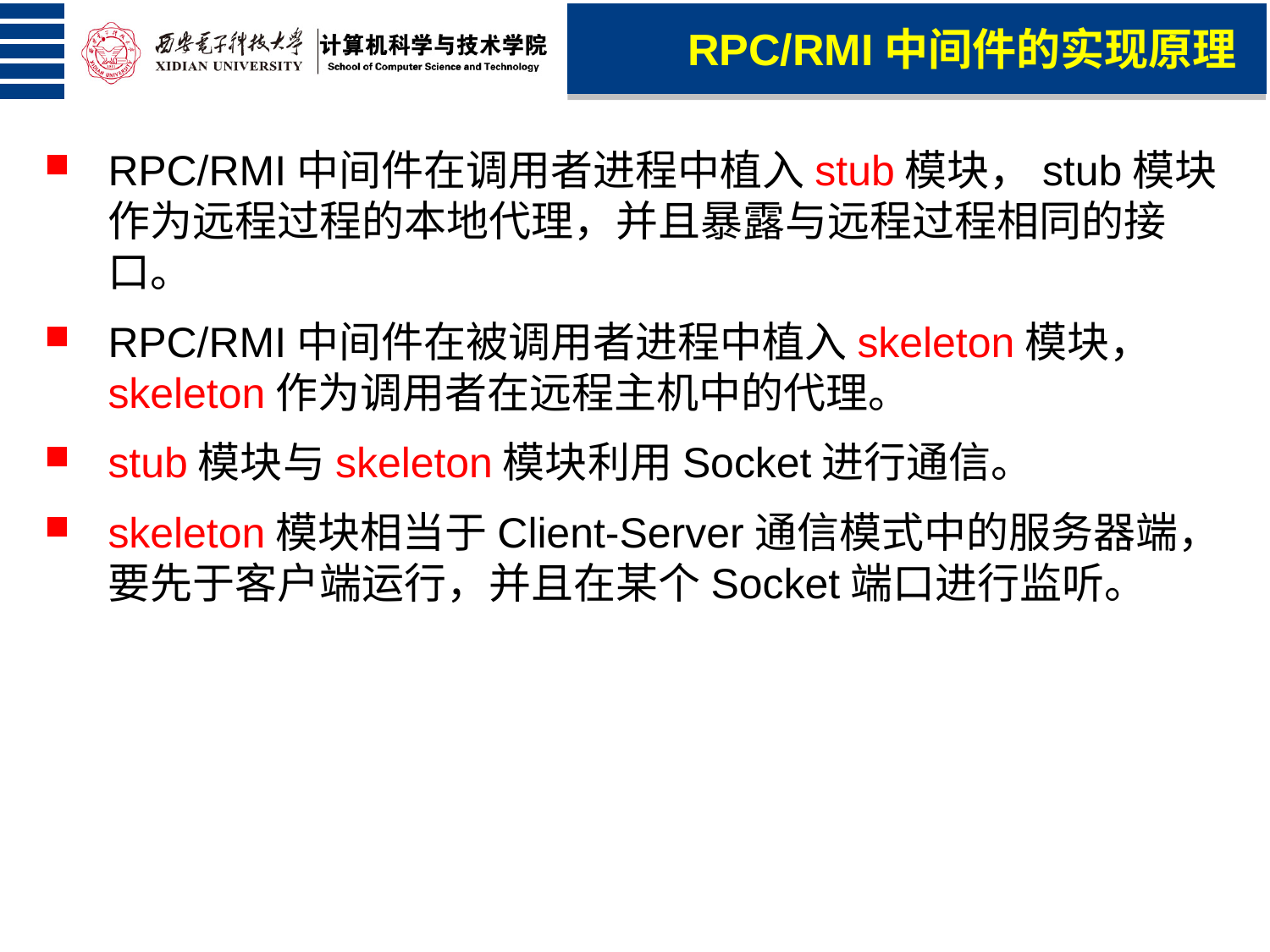

RPC/RMI中间件的实现原理
RPC/RMI中间件在调用者进程中植入stub模块，stub模块作为远程过程的本地代理，并且暴露与远程过程相同的接口。
RPC/RMI中间件在被调用者进程中植入skeleton模块， skeleton作为调用者在远程主机中的代理。
stub模块与skeleton模块利用Socket进行通信。
skeleton模块相当于Client-Server通信模式中的服务器端，要先于客户端运行，并且在某个Socket端口进行监听。